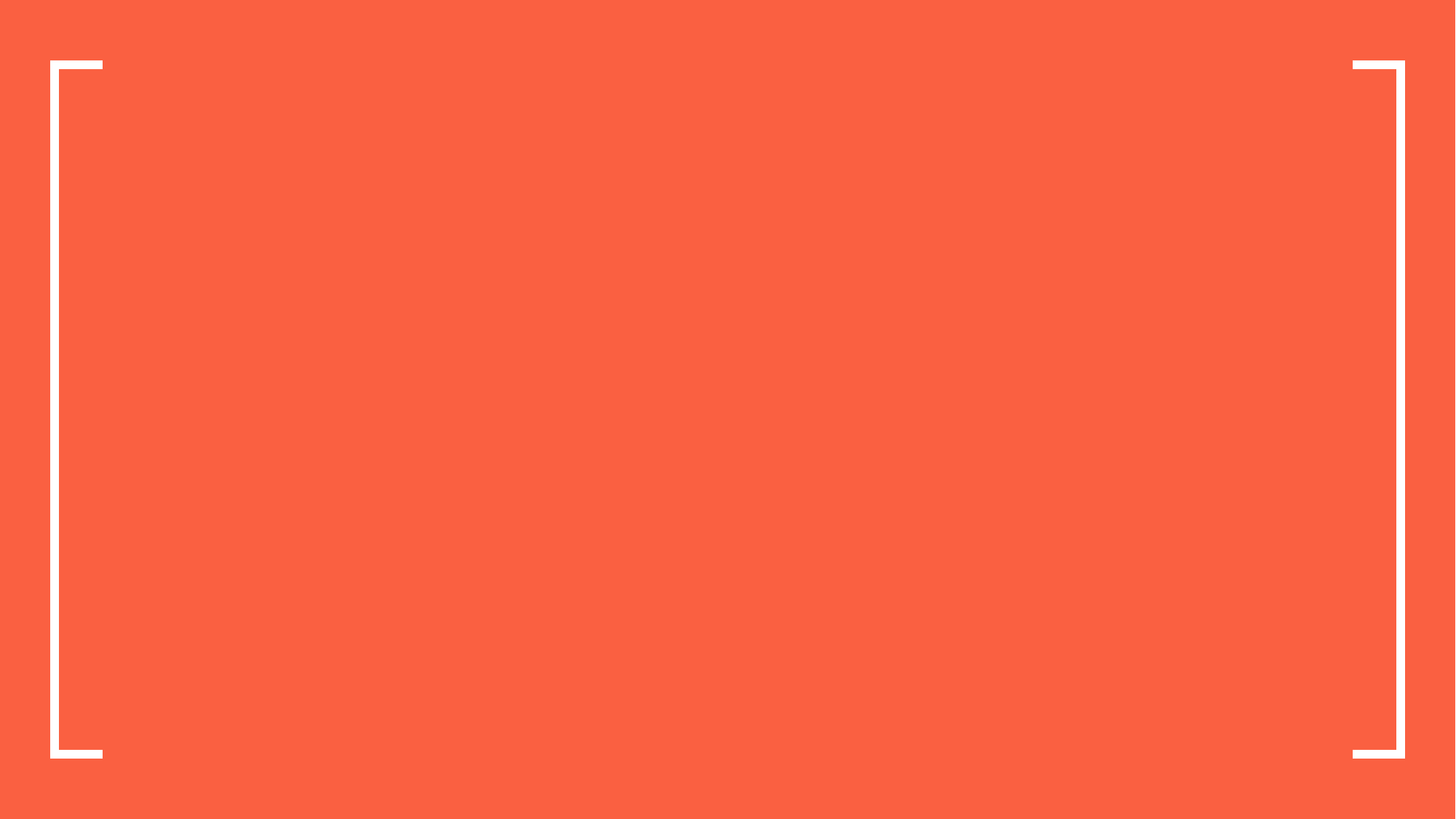

7-1) 공통 기능

Implementation
구현

7-2) 회원 기능

7-3) 관리자 기능

7-3) 로그 기능